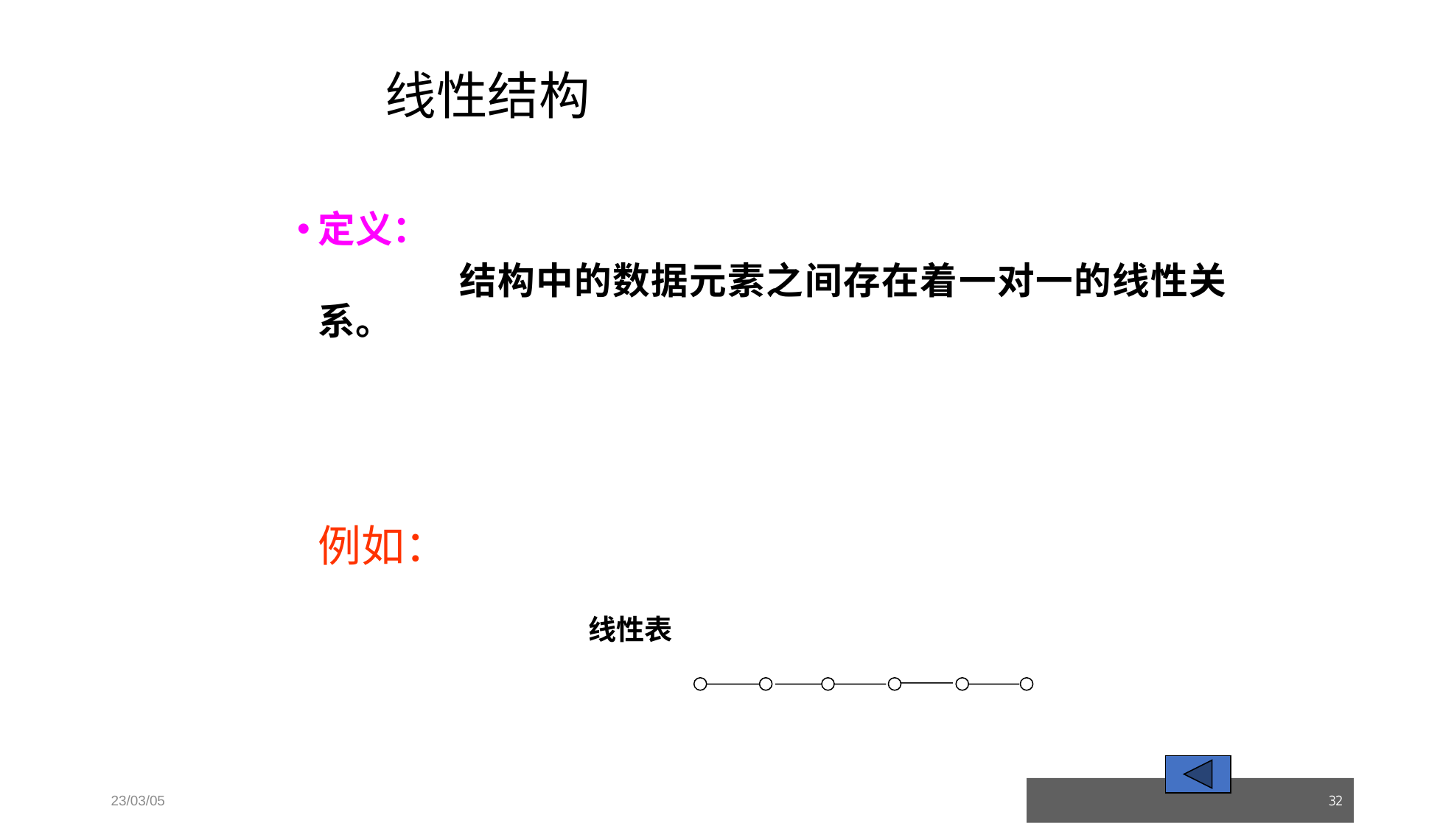

# 线性结构
定义：
		  结构中的数据元素之间存在着一对一的线性关系。
例如：
线性表

23/03/05
32